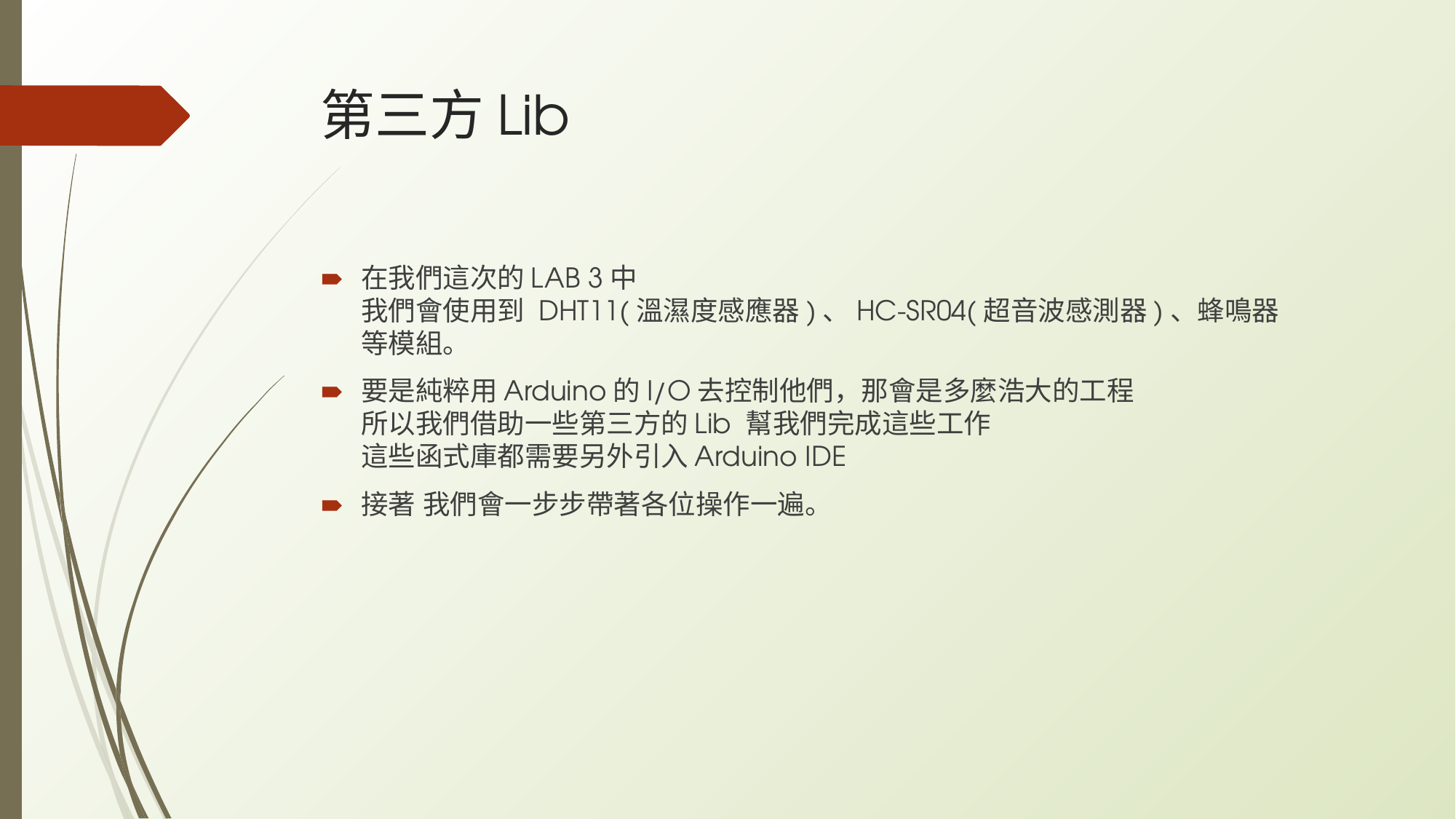

# 第三方Lib
在我們這次的LAB 3中
我們會使用到 DHT11(溫濕度感應器)、HC-SR04(超音波感測器)、蜂鳴器
等模組。
要是純粹用Arduino的I/O去控制他們，那會是多麼浩大的工程
所以我們借助一些第三方的Lib 幫我們完成這些工作
這些函式庫都需要另外引入Arduino IDE
接著 我們會一步步帶著各位操作一遍。